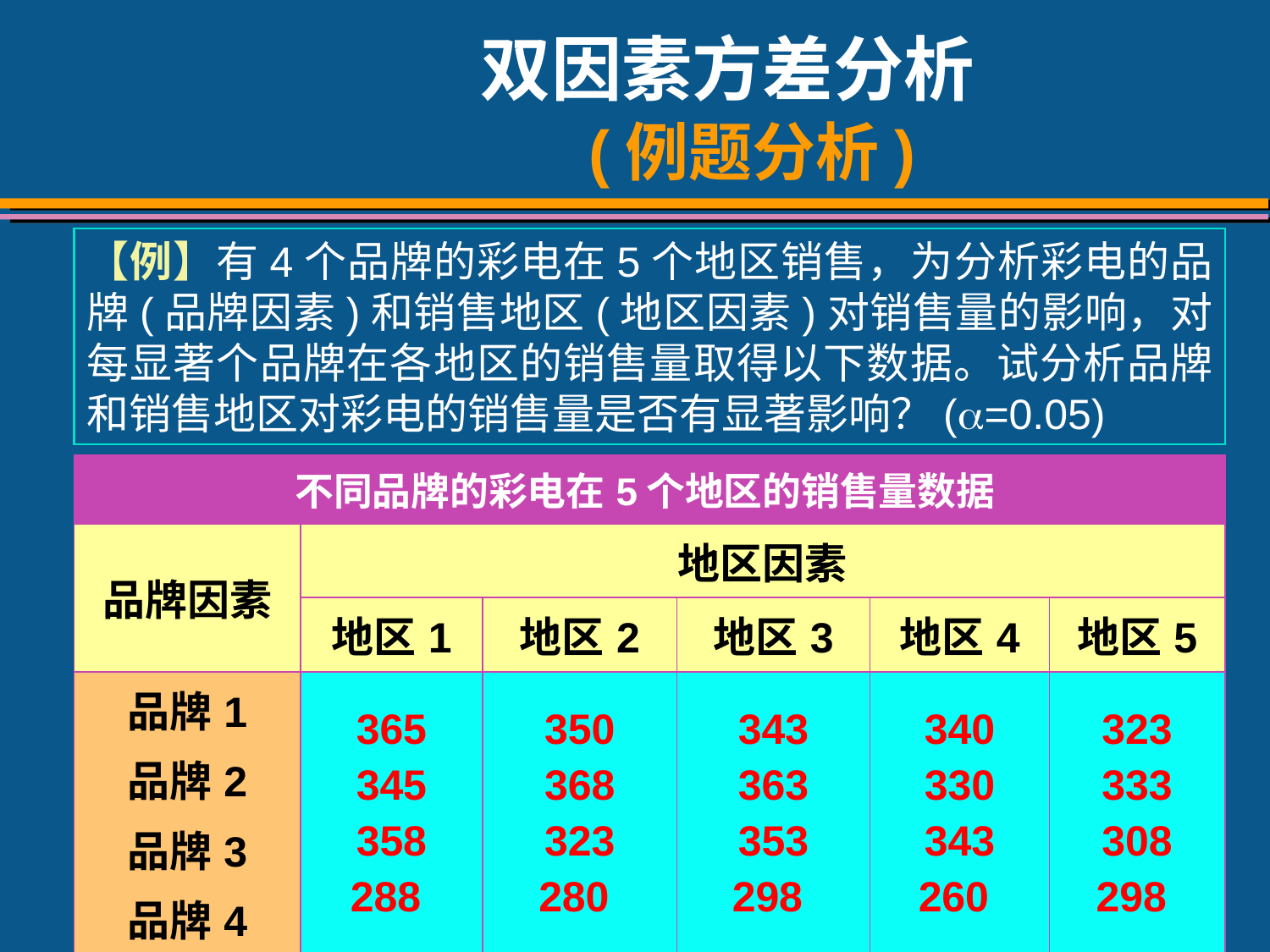

# 双因素方差分析 (例题分析)
【例】有4个品牌的彩电在5个地区销售，为分析彩电的品牌(品牌因素)和销售地区(地区因素)对销售量的影响，对每显著个品牌在各地区的销售量取得以下数据。试分析品牌和销售地区对彩电的销售量是否有显著影响？(α=0.05)
| 不同品牌的彩电在5个地区的销售量数据 |  |  |  |  |  |
| --- | --- | --- | --- | --- | --- |
| 品牌因素 | 地区因素 |  |  |  |  |
|  | 地区1 | 地区2 | 地区3 | 地区4 | 地区5 |
| 品牌1 品牌2 品牌3 品牌4 | 365 345 358 288 | 350 368 323 280 | 343 363 353 298 | 340 330 343 260 | 323 333 308 298 |